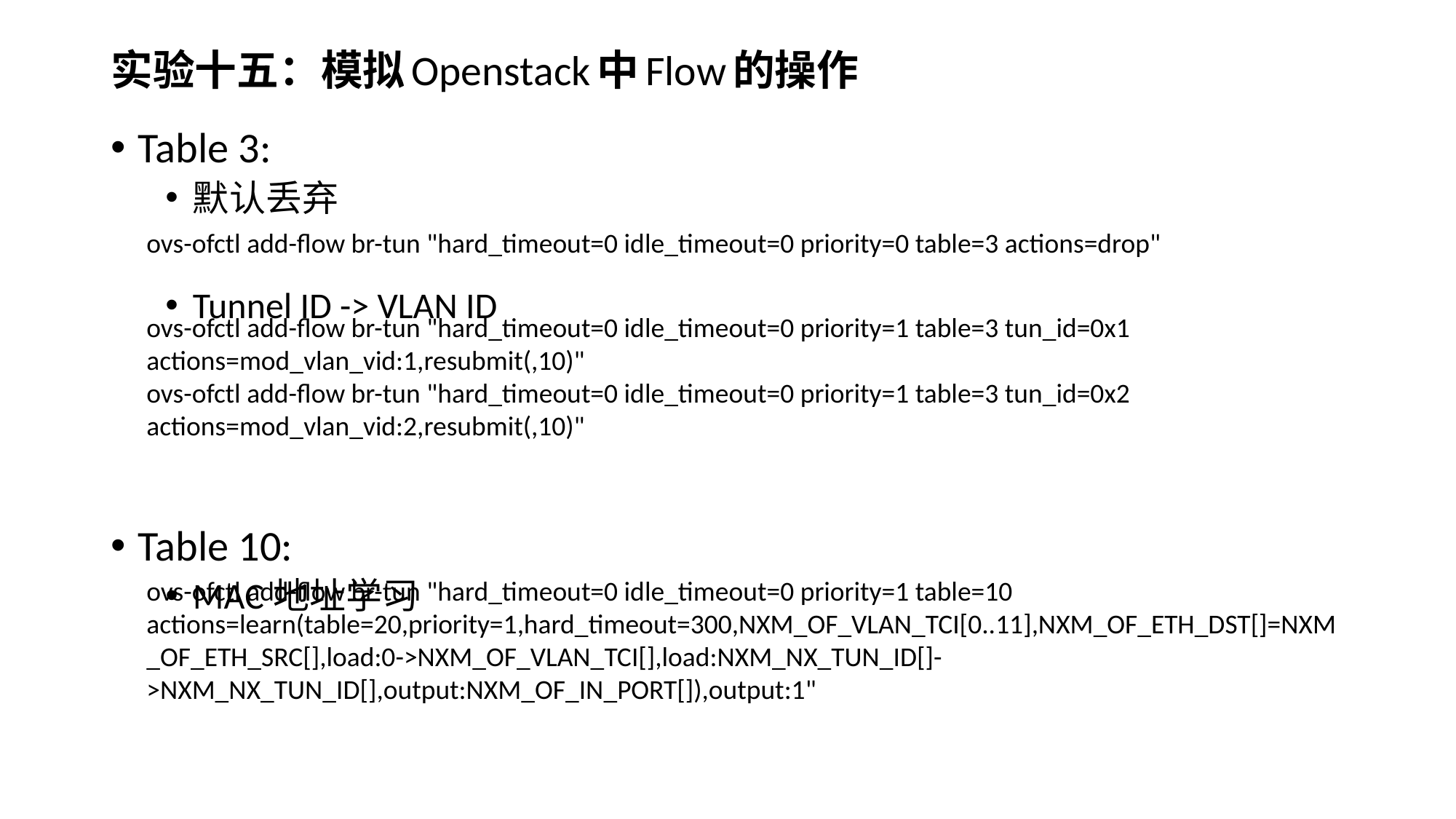

# 实验十五：模拟Openstack中Flow的操作
Table 3:
默认丢弃

Tunnel ID -> VLAN ID

Table 10:
MAC地址学习
ovs-ofctl add-flow br-tun "hard_timeout=0 idle_timeout=0 priority=0 table=3 actions=drop"
ovs-ofctl add-flow br-tun "hard_timeout=0 idle_timeout=0 priority=1 table=3 tun_id=0x1 actions=mod_vlan_vid:1,resubmit(,10)"
ovs-ofctl add-flow br-tun "hard_timeout=0 idle_timeout=0 priority=1 table=3 tun_id=0x2 actions=mod_vlan_vid:2,resubmit(,10)"
ovs-ofctl add-flow br-tun "hard_timeout=0 idle_timeout=0 priority=1 table=10  actions=learn(table=20,priority=1,hard_timeout=300,NXM_OF_VLAN_TCI[0..11],NXM_OF_ETH_DST[]=NXM_OF_ETH_SRC[],load:0->NXM_OF_VLAN_TCI[],load:NXM_NX_TUN_ID[]->NXM_NX_TUN_ID[],output:NXM_OF_IN_PORT[]),output:1"